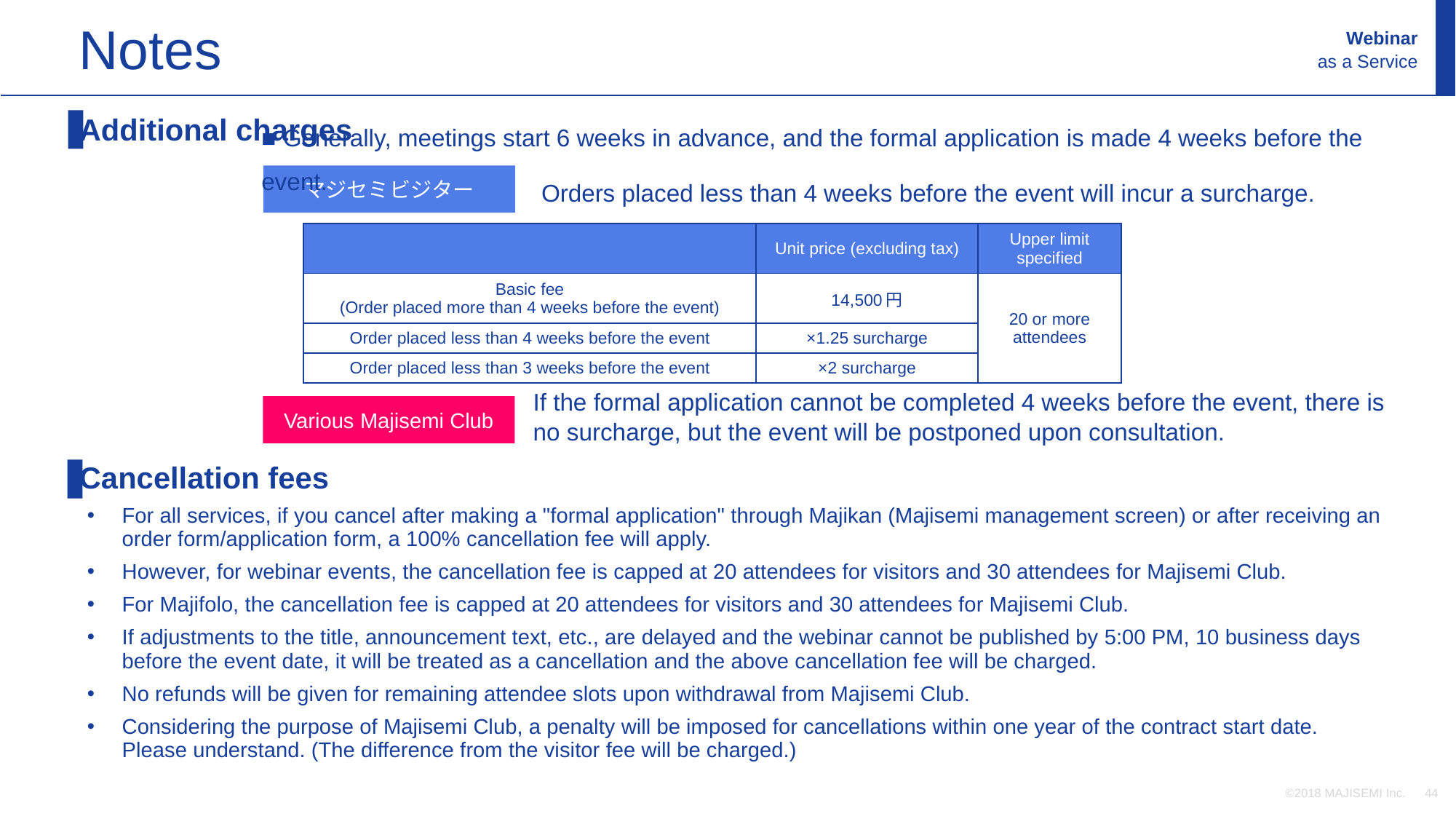

Notes
Webinar
as a Service
■ Generally, meetings start 6 weeks in advance, and the formal application is made 4 weeks before the event.
Additional charges

Cancellation fees
For all services, if you cancel after making a "formal application" through Majikan (Majisemi management screen) or after receiving an order form/application form, a 100% cancellation fee will apply.
However, for webinar events, the cancellation fee is capped at 20 attendees for visitors and 30 attendees for Majisemi Club.
For Majifolo, the cancellation fee is capped at 20 attendees for visitors and 30 attendees for Majisemi Club.
If adjustments to the title, announcement text, etc., are delayed and the webinar cannot be published by 5:00 PM, 10 business days before the event date, it will be treated as a cancellation and the above cancellation fee will be charged.
No refunds will be given for remaining attendee slots upon withdrawal from Majisemi Club.
Considering the purpose of Majisemi Club, a penalty will be imposed for cancellations within one year of the contract start date. Please understand. (The difference from the visitor fee will be charged.)

Orders placed less than 4 weeks before the event will incur a surcharge.
マジセミビジター
|  | Unit price (excluding tax) | Upper limit specified |
| --- | --- | --- |
| Basic fee (Order placed more than 4 weeks before the event) | 14,500円 | 20 or more attendees |
| Order placed less than 4 weeks before the event | ×1.25 surcharge |  |
| Order placed less than 3 weeks before the event | ×2 surcharge |  |
If the formal application cannot be completed 4 weeks before the event, there is no surcharge, but the event will be postponed upon consultation.
Various Majisemi Club

©2018 MAJISEMI Inc.
44